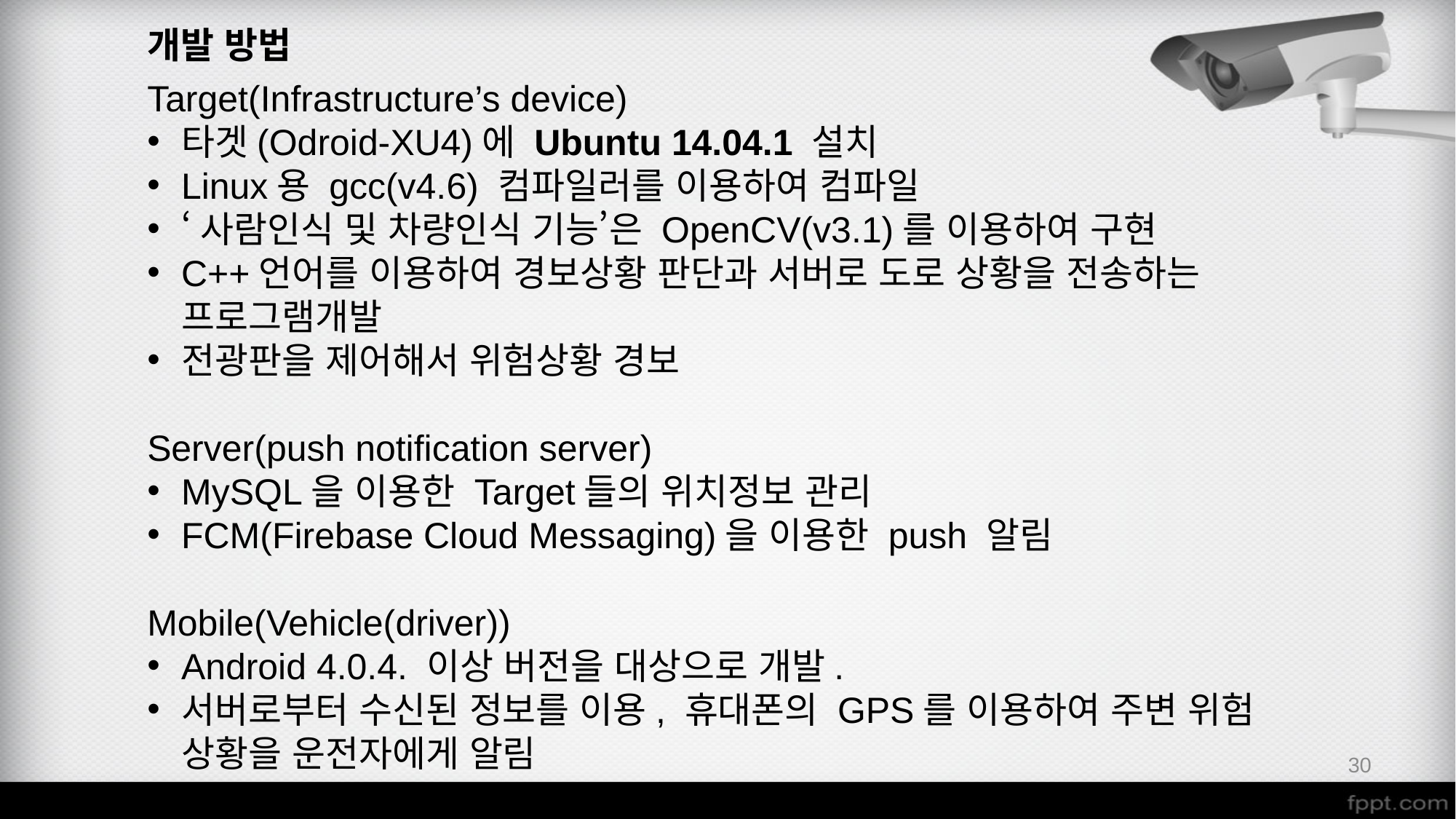

개발 방법
Target(Infrastructure’s device)
타겟(Odroid-XU4)에 Ubuntu 14.04.1 설치
Linux용 gcc(v4.6) 컴파일러를 이용하여 컴파일
‘사람인식 및 차량인식 기능’은 OpenCV(v3.1)를 이용하여 구현
C++언어를 이용하여 경보상황 판단과 서버로 도로 상황을 전송하는 프로그램개발
전광판을 제어해서 위험상황 경보

Server(push notification server)
MySQL을 이용한 Target들의 위치정보 관리
FCM(Firebase Cloud Messaging)을 이용한 push 알림

Mobile(Vehicle(driver))
Android 4.0.4. 이상 버전을 대상으로 개발.
서버로부터 수신된 정보를 이용, 휴대폰의 GPS를 이용하여 주변 위험 상황을 운전자에게 알림
30